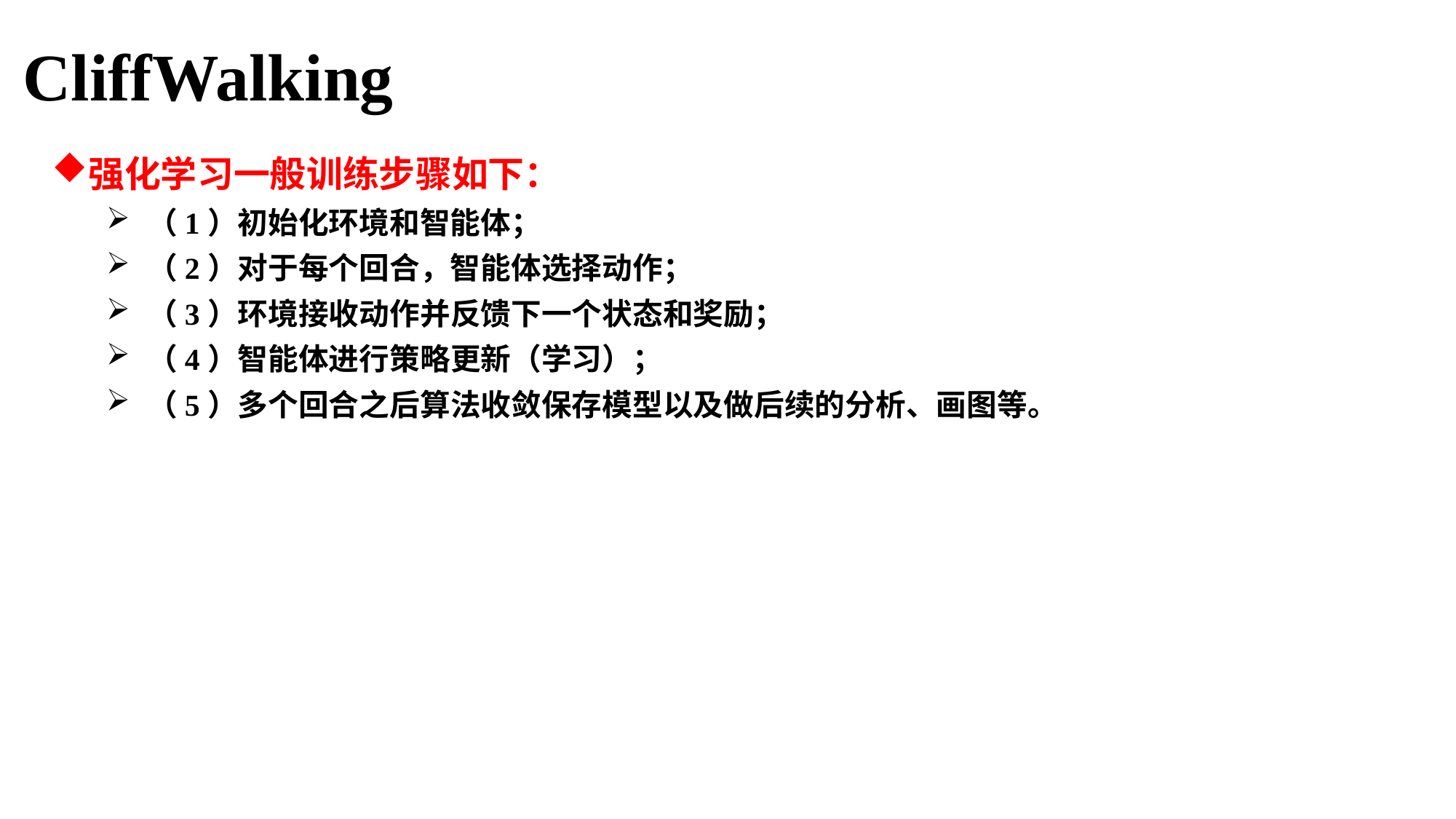

CliffWalking

强化学习一般训练步骤如下：
（1）初始化环境和智能体；
（2）对于每个回合，智能体选择动作；
（3）环境接收动作并反馈下一个状态和奖励；
（4）智能体进行策略更新（学习）；
（5）多个回合之后算法收敛保存模型以及做后续的分析、画图等。
41